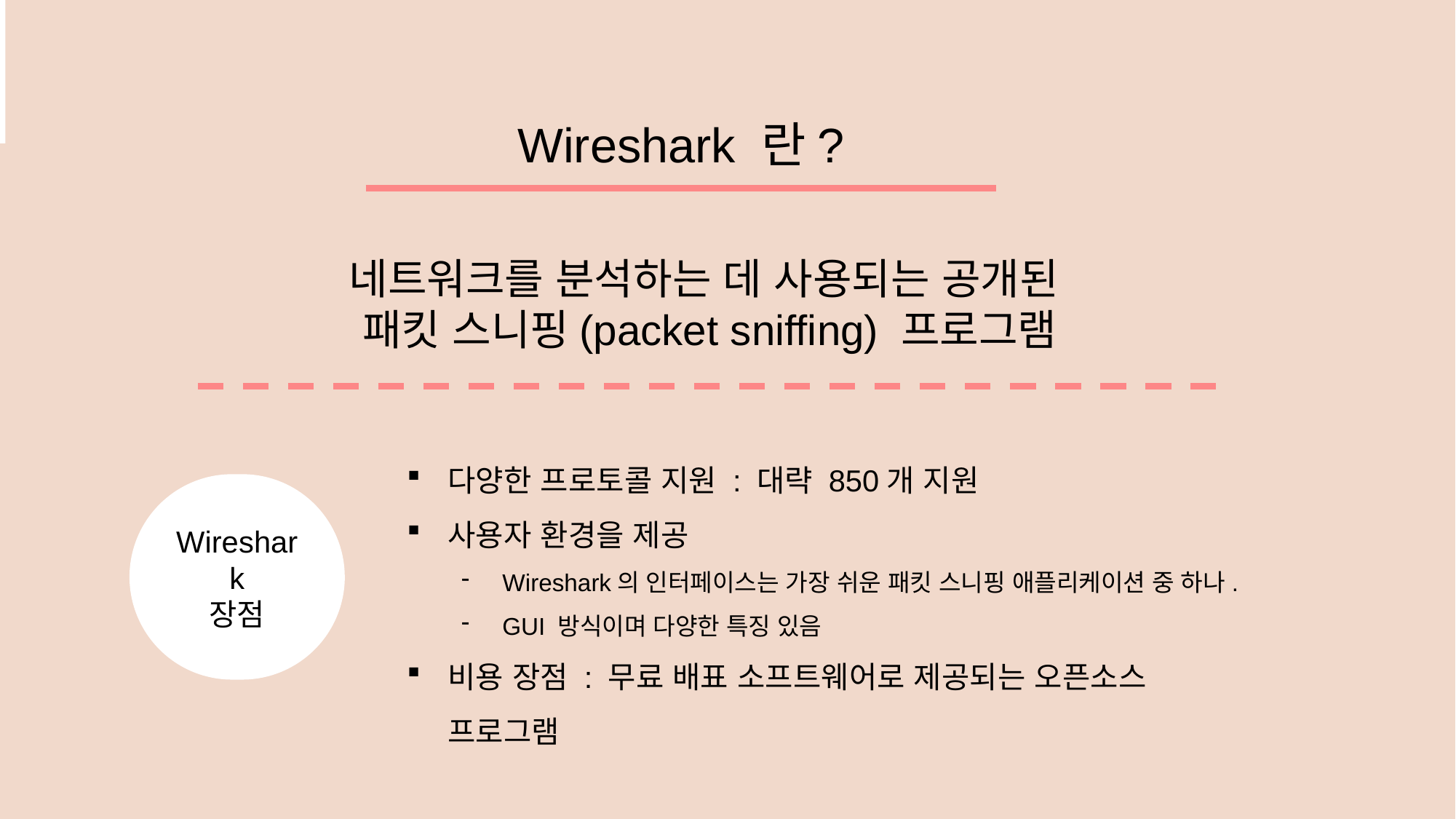

Wireshark 란?
네트워크를 분석하는 데 사용되는 공개된
패킷 스니핑(packet sniffing) 프로그램
다양한 프로토콜 지원 : 대략 850개 지원
사용자 환경을 제공
Wireshark의 인터페이스는 가장 쉬운 패킷 스니핑 애플리케이션 중 하나.
GUI 방식이며 다양한 특징 있음
비용 장점 : 무료 배표 소프트웨어로 제공되는 오픈소스 프로그램
Wireshark
장점